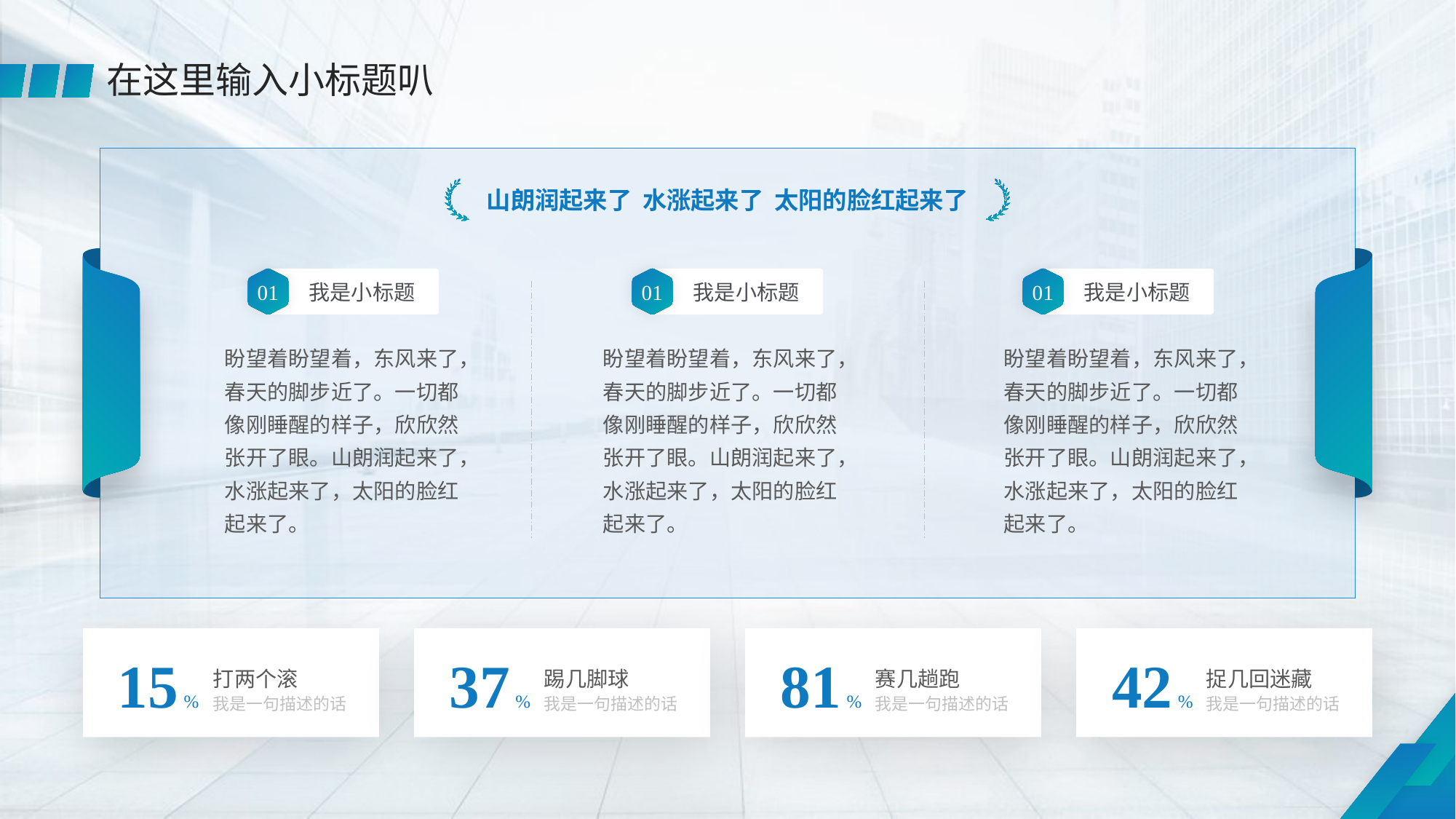

在这里输入小标题叭

山朗润起来了  水涨起来了  太阳的脸红起来了
01
我是小标题
01
我是小标题
01
我是小标题
盼望着盼望着，东风来了，春天的脚步近了。一切都像刚睡醒的样子，欣欣然张开了眼。山朗润起来了，水涨起来了，太阳的脸红起来了。
盼望着盼望着，东风来了，春天的脚步近了。一切都像刚睡醒的样子，欣欣然张开了眼。山朗润起来了，水涨起来了，太阳的脸红起来了。
盼望着盼望着，东风来了，春天的脚步近了。一切都像刚睡醒的样子，欣欣然张开了眼。山朗润起来了，水涨起来了，太阳的脸红起来了。

15 %
打两个滚
我是一句描述的话

37 %
踢几脚球
我是一句描述的话

81 %
赛几趟跑
我是一句描述的话

42 %
捉几回迷藏
我是一句描述的话